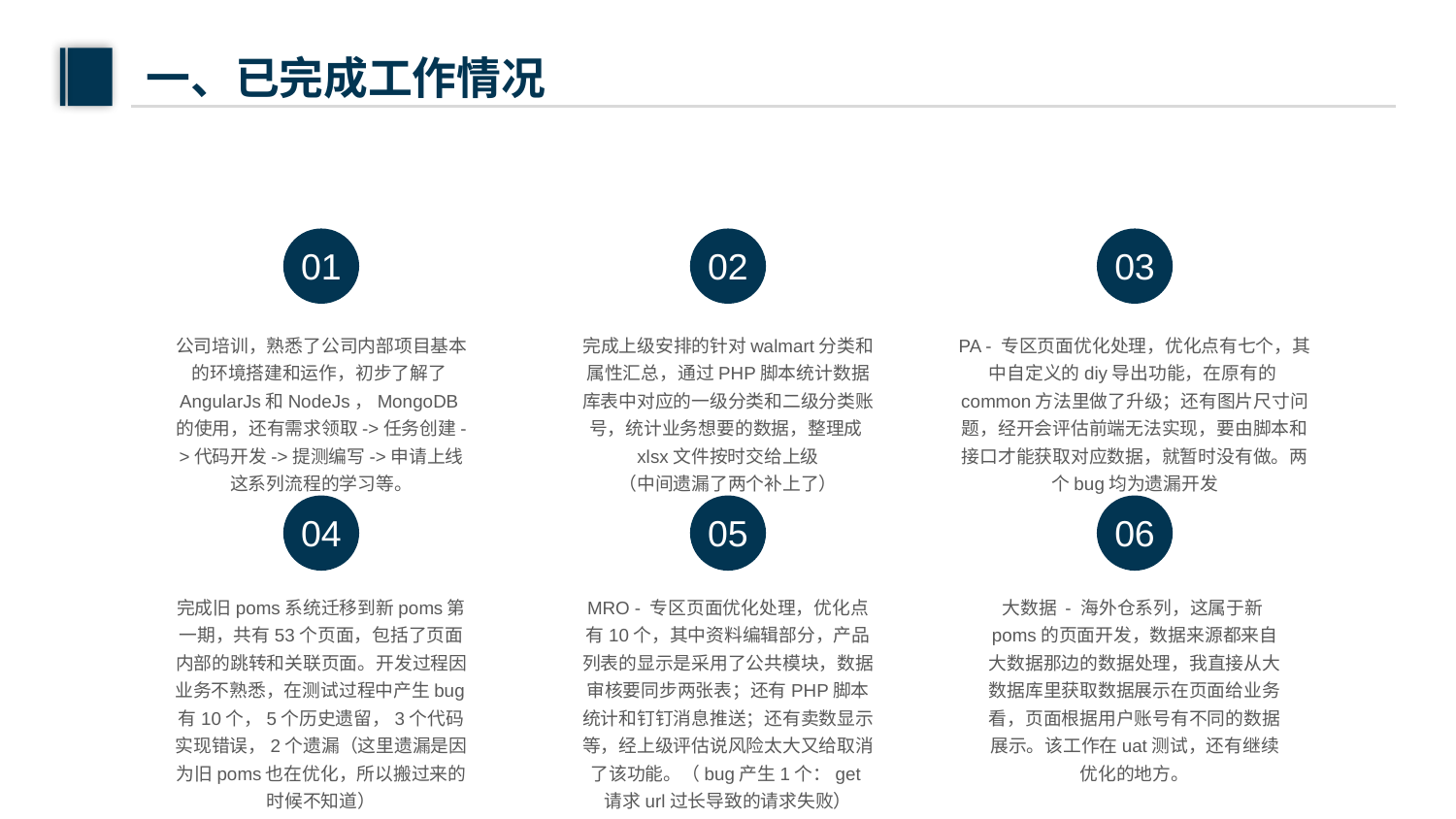

一、已完成工作情况

01

02

03
公司培训，熟悉了公司内部项目基本的环境搭建和运作，初步了解了AngularJs和NodeJs，MongoDB的使用，还有需求领取->任务创建->代码开发->提测编写->申请上线这系列流程的学习等。
完成上级安排的针对walmart分类和属性汇总，通过PHP脚本统计数据库表中对应的一级分类和二级分类账号，统计业务想要的数据，整理成xlsx文件按时交给上级
（中间遗漏了两个补上了）
PA - 专区页面优化处理，优化点有七个，其中自定义的diy导出功能，在原有的common方法里做了升级；还有图片尺寸问题，经开会评估前端无法实现，要由脚本和接口才能获取对应数据，就暂时没有做。两个bug均为遗漏开发

04

05

06
完成旧poms系统迁移到新poms第一期，共有53个页面，包括了页面内部的跳转和关联页面。开发过程因业务不熟悉，在测试过程中产生bug有10个，5个历史遗留，3个代码实现错误，2个遗漏（这里遗漏是因为旧poms也在优化，所以搬过来的时候不知道）
MRO - 专区页面优化处理，优化点有10个，其中资料编辑部分，产品列表的显示是采用了公共模块，数据审核要同步两张表；还有PHP脚本统计和钉钉消息推送；还有卖数显示等，经上级评估说风险太大又给取消了该功能。（bug产生1个：get请求url过长导致的请求失败）
大数据 - 海外仓系列，这属于新poms的页面开发，数据来源都来自大数据那边的数据处理，我直接从大数据库里获取数据展示在页面给业务看，页面根据用户账号有不同的数据展示。该工作在uat测试，还有继续优化的地方。